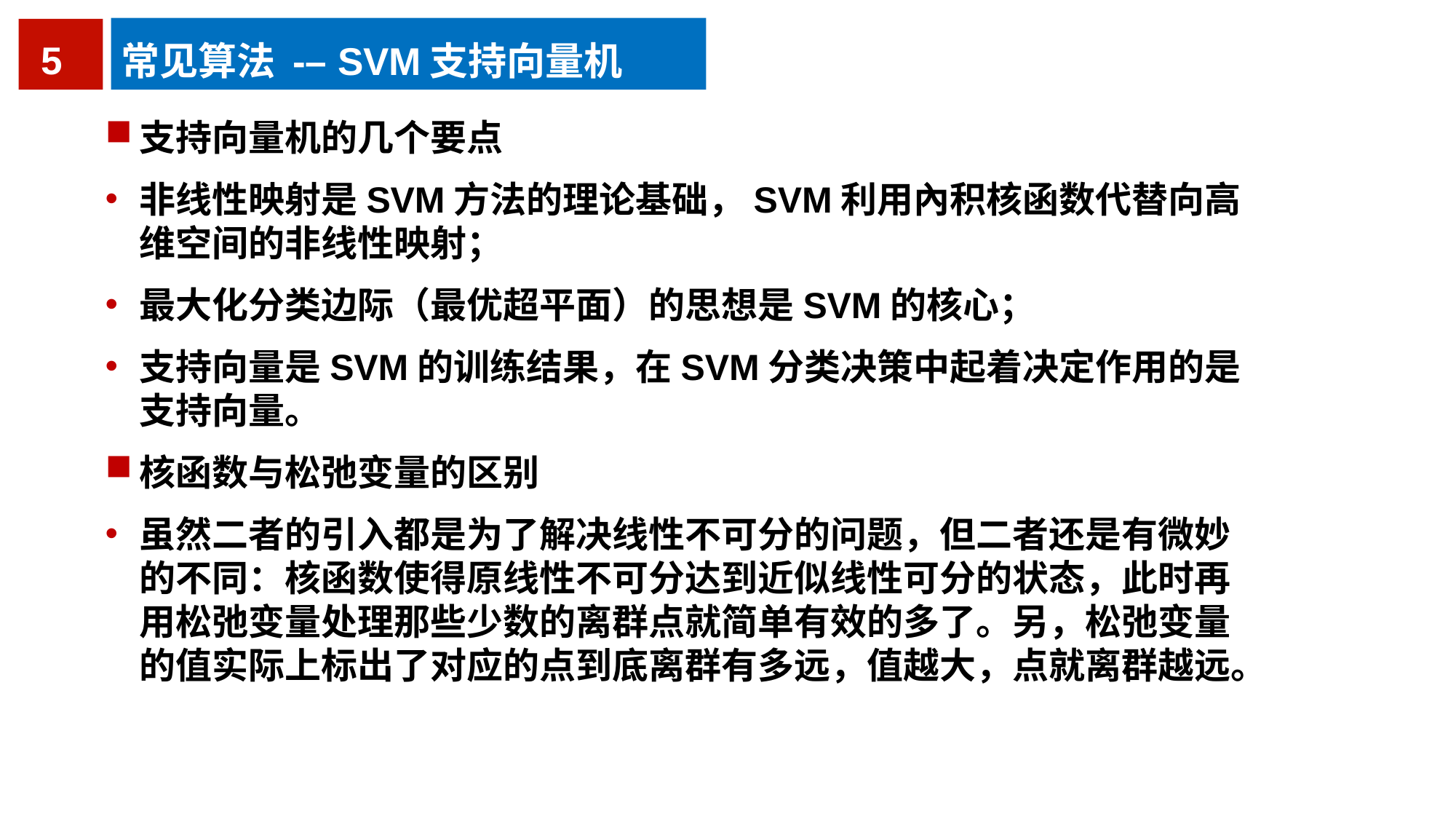

5
常见算法 -– SVM支持向量机

支持向量机的几个要点
非线性映射是SVM方法的理论基础，SVM利用內积核函数代替向高维空间的非线性映射；
最大化分类边际（最优超平面）的思想是SVM的核心；
支持向量是SVM的训练结果，在SVM分类决策中起着决定作用的是支持向量。
核函数与松弛变量的区别
虽然二者的引入都是为了解决线性不可分的问题，但二者还是有微妙的不同：核函数使得原线性不可分达到近似线性可分的状态，此时再用松弛变量处理那些少数的离群点就简单有效的多了。另，松弛变量的值实际上标出了对应的点到底离群有多远，值越大，点就离群越远。